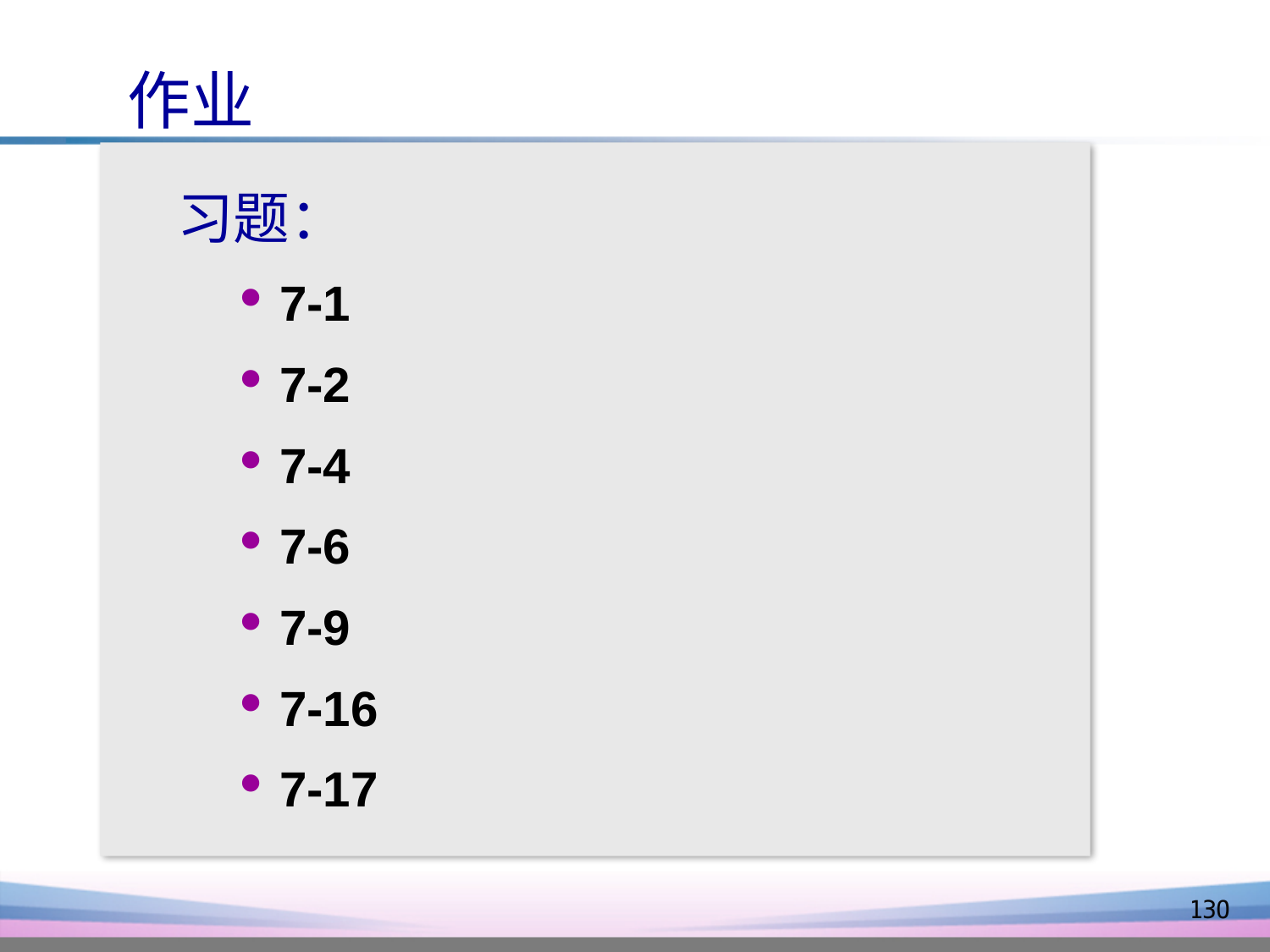

作业
    习题：
7-1
7-2
7-4
7-6
7-9
7-16
7-17
130